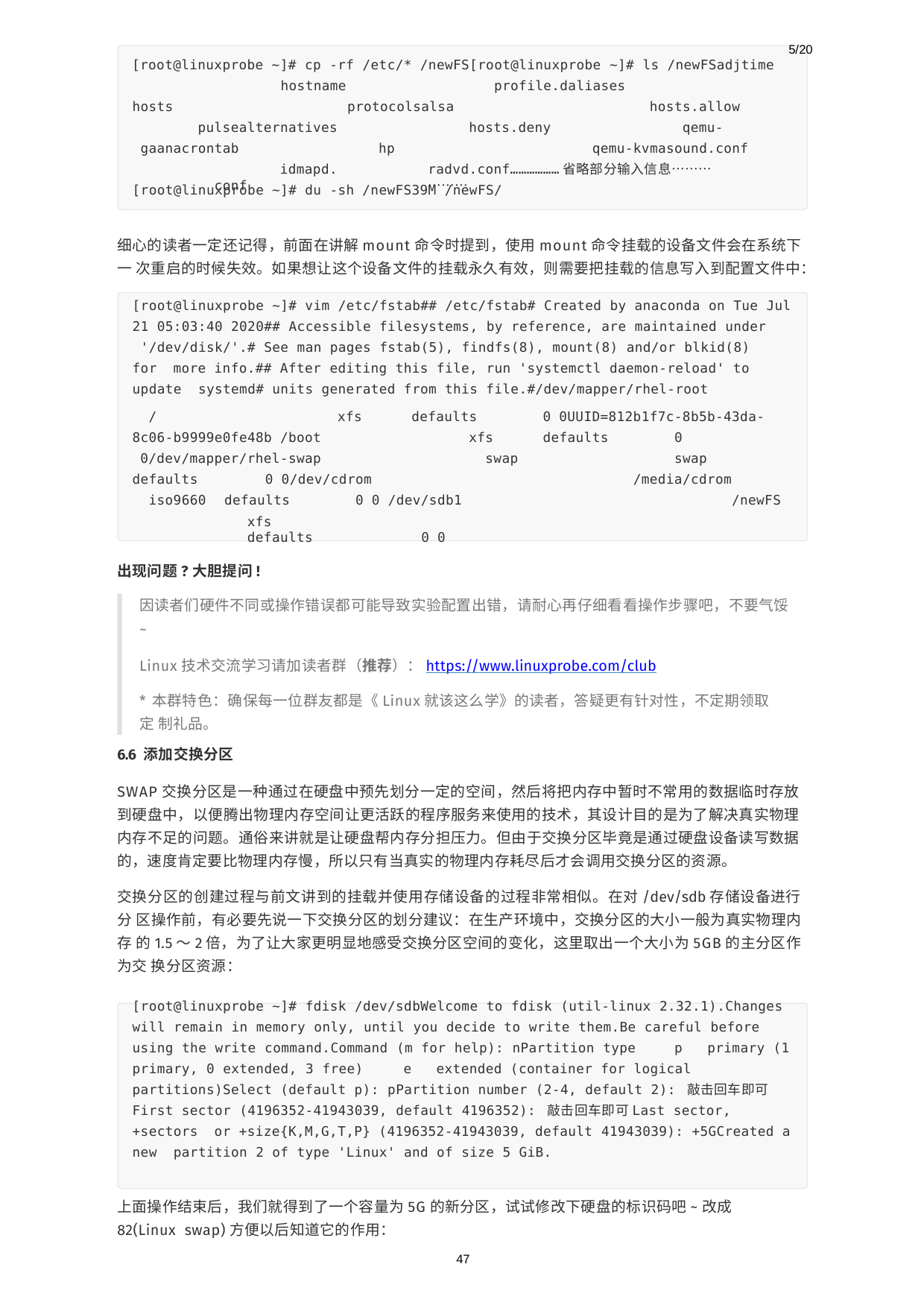

5/20
[root@linuxprobe ~]# cp -rf /etc/* /newFS[root@linuxprobe ~]# ls /newFSadjtime
hostname	profile.daliases

hosts.allow
qemu-  qemu-kvmasound.conf
hosts	protocolsalsa
pulsealternatives  gaanacrontab
idmapd.conf
hosts.deny
hp
radvd.conf………………省略部分输入信息………………
[root@linuxprobe ~]# du -sh /newFS39M /newFS/

细心的读者一定还记得，前面在讲解mount命令时提到，使用mount命令挂载的设备文件会在系统下一 次重启的时候失效。如果想让这个设备文件的挂载永久有效，则需要把挂载的信息写入到配置文件中：

[root@linuxprobe ~]# vim /etc/fstab## /etc/fstab# Created by anaconda on Tue Jul
21 05:03:40 2020## Accessible filesystems, by reference, are maintained under  '/dev/disk/'.# See man pages fstab(5), findfs(8), mount(8) and/or blkid(8) for  more info.## After editing this file, run 'systemctl daemon-reload' to update  systemd# units generated from this file.#/dev/mapper/rhel-root

/
8c06-b9999e0fe48b /boot  0/dev/mapper/rhel-swap
defaults
xfs
swap
xfs
0 0UUID=812b1f7c-8b5b-43da-
0
swap
/media/cdrom
defaults
defaults	0 0/dev/cdrom
iso9660	defaults	0 0 /dev/sdb1
xfs	defaults	0 0
/newFS
出现问题?大胆提问!
因读者们硬件不同或操作错误都可能导致实验配置出错，请耐心再仔细看看操作步骤吧，不要气馁
~

Linux技术交流学习请加读者群（推荐）：https://www.linuxprobe.com/club
*本群特色：确保每一位群友都是《Linux就该这么学》的读者，答疑更有针对性，不定期领取定 制礼品。

6.6 添加交换分区
SWAP交换分区是一种通过在硬盘中预先划分一定的空间，然后将把内存中暂时不常用的数据临时存放 到硬盘中，以便腾出物理内存空间让更活跃的程序服务来使用的技术，其设计目的是为了解决真实物理 内存不足的问题。通俗来讲就是让硬盘帮内存分担压力。但由于交换分区毕竟是通过硬盘设备读写数据 的，速度肯定要比物理内存慢，所以只有当真实的物理内存耗尽后才会调用交换分区的资源。
交换分区的创建过程与前文讲到的挂载并使用存储设备的过程非常相似。在对/dev/sdb存储设备进行分 区操作前，有必要先说一下交换分区的划分建议：在生产环境中，交换分区的大小一般为真实物理内存 的1.5～2倍，为了让大家更明显地感受交换分区空间的变化，这里取出一个大小为5GB的主分区作为交 换分区资源：

[root@linuxprobe ~]# fdisk /dev/sdbWelcome to fdisk (util-linux 2.32.1).Changes  will remain in memory only, until you decide to write them.Be careful before  using the write command.Command (m for help): nPartition type	p	primary (1  primary, 0 extended, 3 free)	e	extended (container for logical  partitions)Select (default p): pPartition number (2-4, default 2): 敲击回车即可 First sector (4196352-41943039, default 4196352): 敲击回车即可Last sector, +sectors  or +size{K,M,G,T,P} (4196352-41943039, default 41943039): +5GCreated a new  partition 2 of type 'Linux' and of size 5 GiB.

上面操作结束后，我们就得到了一个容量为5G的新分区，试试修改下硬盘的标识码吧~改成82(Linux  swap)方便以后知道它的作用：

47